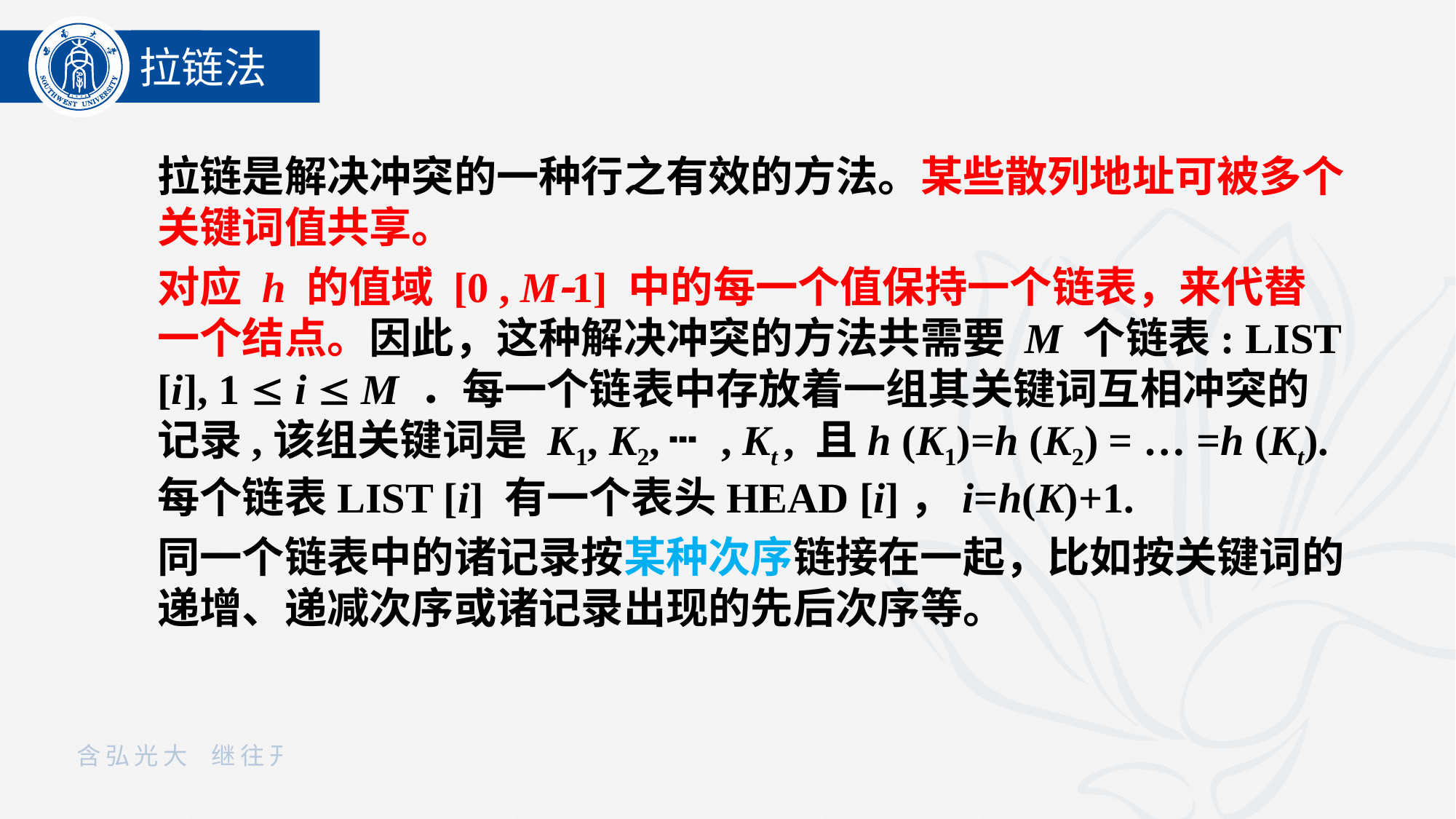

拉链法
拉链是解决冲突的一种行之有效的方法。某些散列地址可被多个关键词值共享。
对应 h 的值域 [0 , M−1] 中的每一个值保持一个链表，来代替一个结点。因此，这种解决冲突的方法共需要 M 个链表: LIST [i], 1 ≤ i ≤ M ．每一个链表中存放着一组其关键词互相冲突的记录,该组关键词是 K1, K2, ┅ , Kt , 且h (K1)=h (K2) = … =h (Kt). 每个链表LIST [i] 有一个表头HEAD [i]，i=h(K)+1.
同一个链表中的诸记录按某种次序链接在一起，比如按关键词的递增、递减次序或诸记录出现的先后次序等。